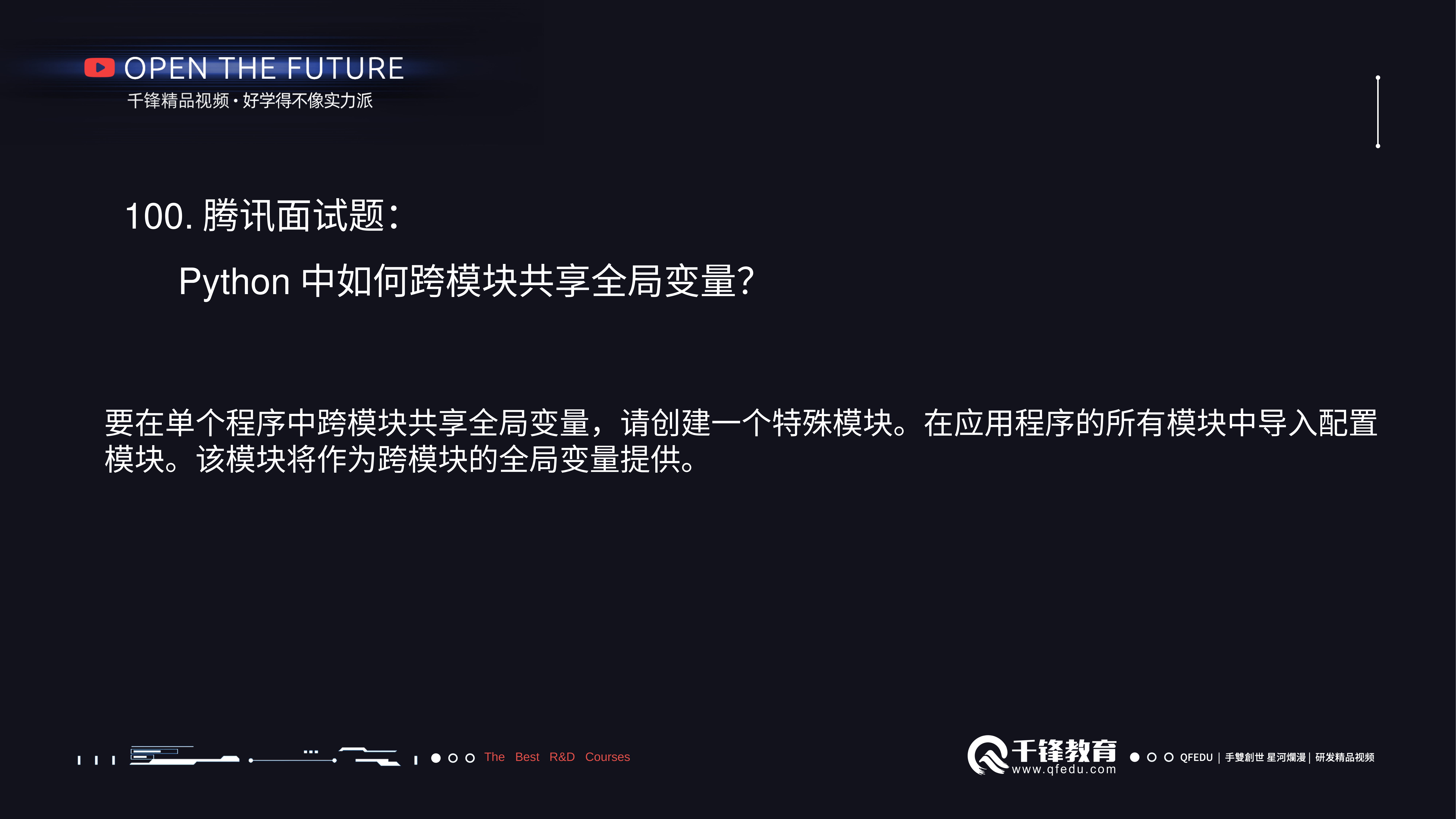

100.腾讯面试题：
Python中如何跨模块共享全局变量？

要在单个程序中跨模块共享全局变量，请创建一个特殊模块。在应用程序的所有模块中导入配置模块。该模块将作为跨模块的全局变量提供。